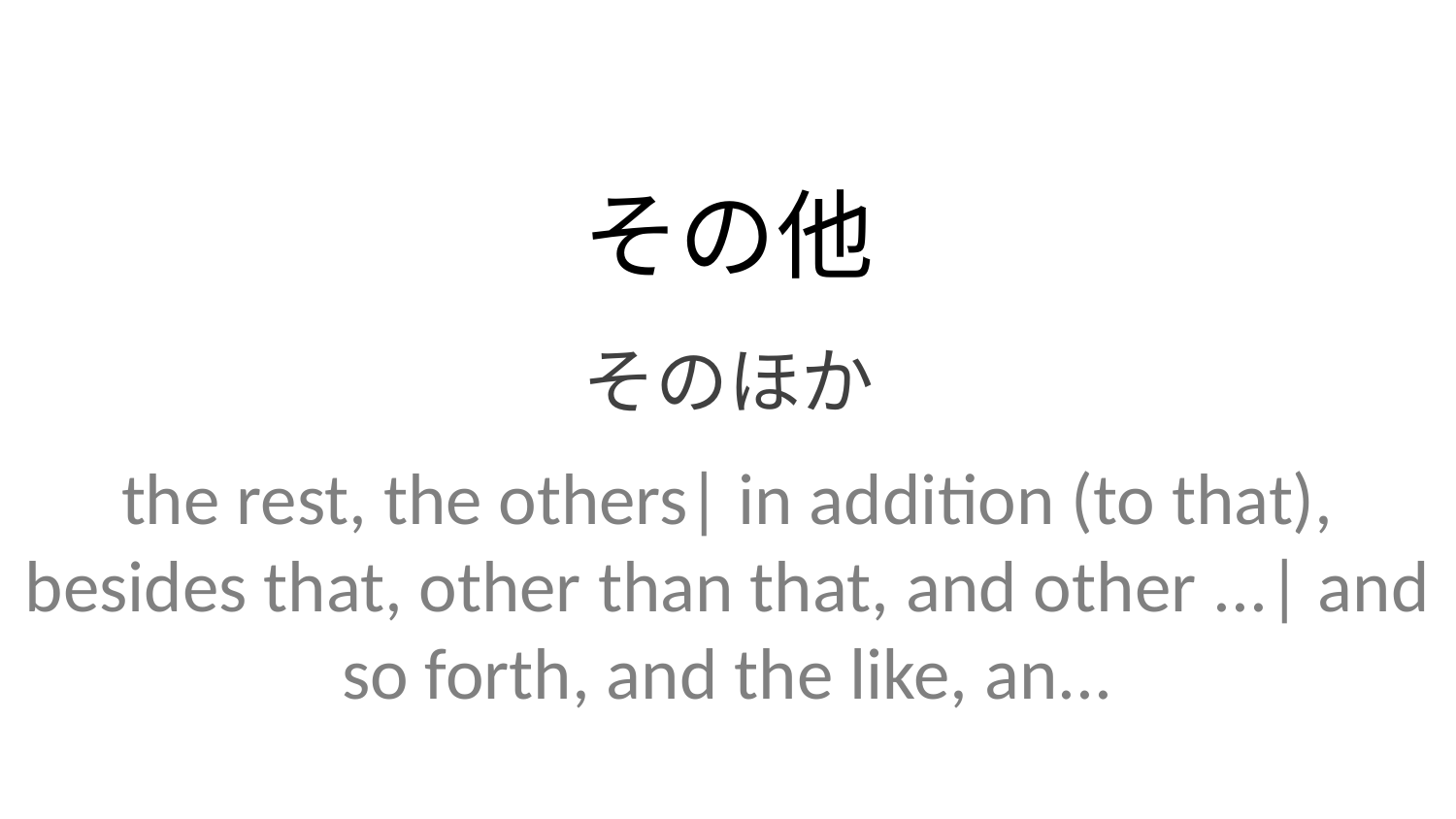

その他

そのほか
the rest, the others| in addition (to that), besides that, other than that, and other ...| and so forth, and the like, an...